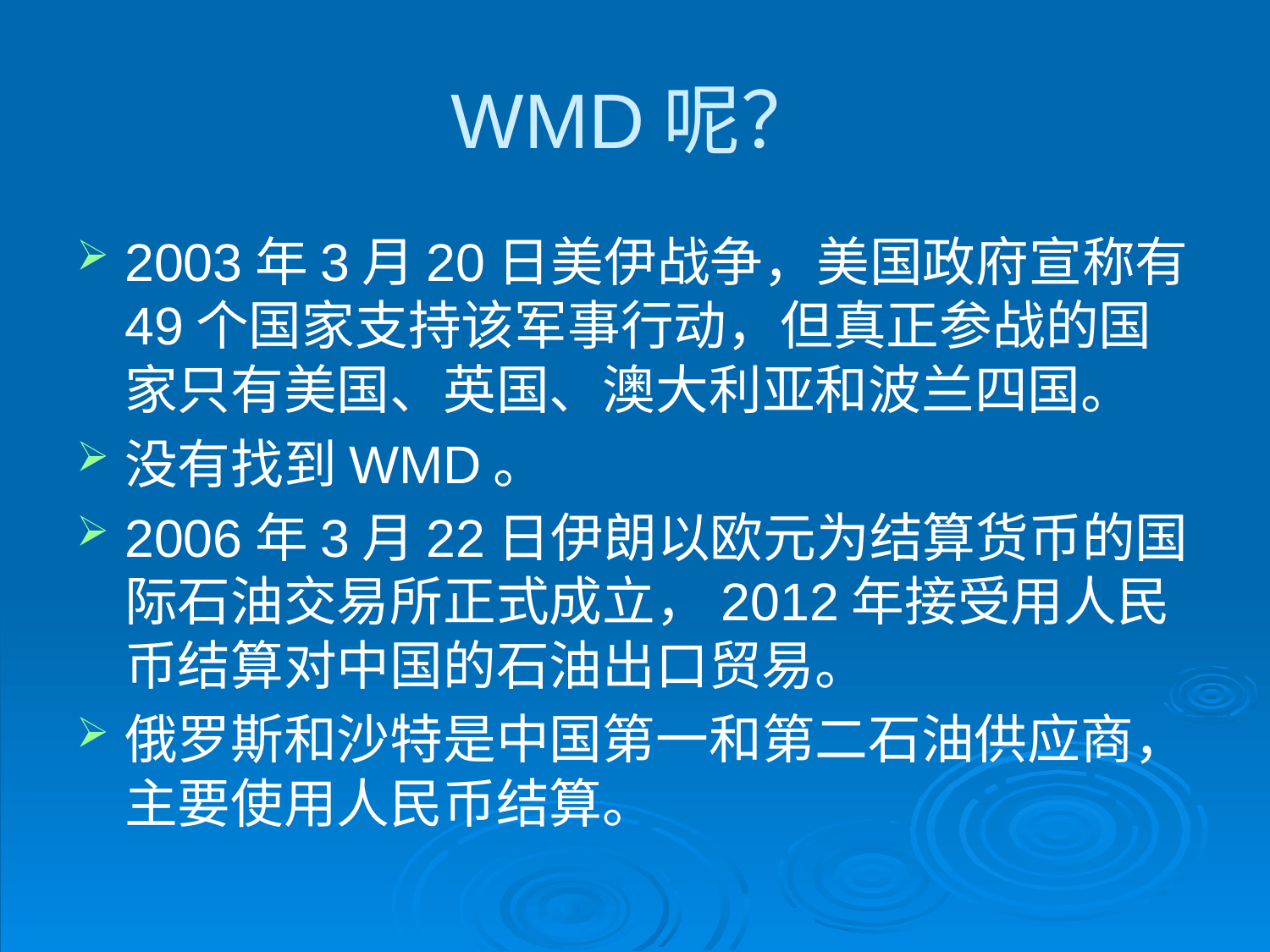

# WMD呢？
2003年3月20日美伊战争，美国政府宣称有49个国家支持该军事行动，但真正参战的国家只有美国、英国、澳大利亚和波兰四国。
没有找到WMD。
2006年3月22日伊朗以欧元为结算货币的国际石油交易所正式成立，2012年接受用人民币结算对中国的石油出口贸易。
俄罗斯和沙特是中国第一和第二石油供应商，主要使用人民币结算。